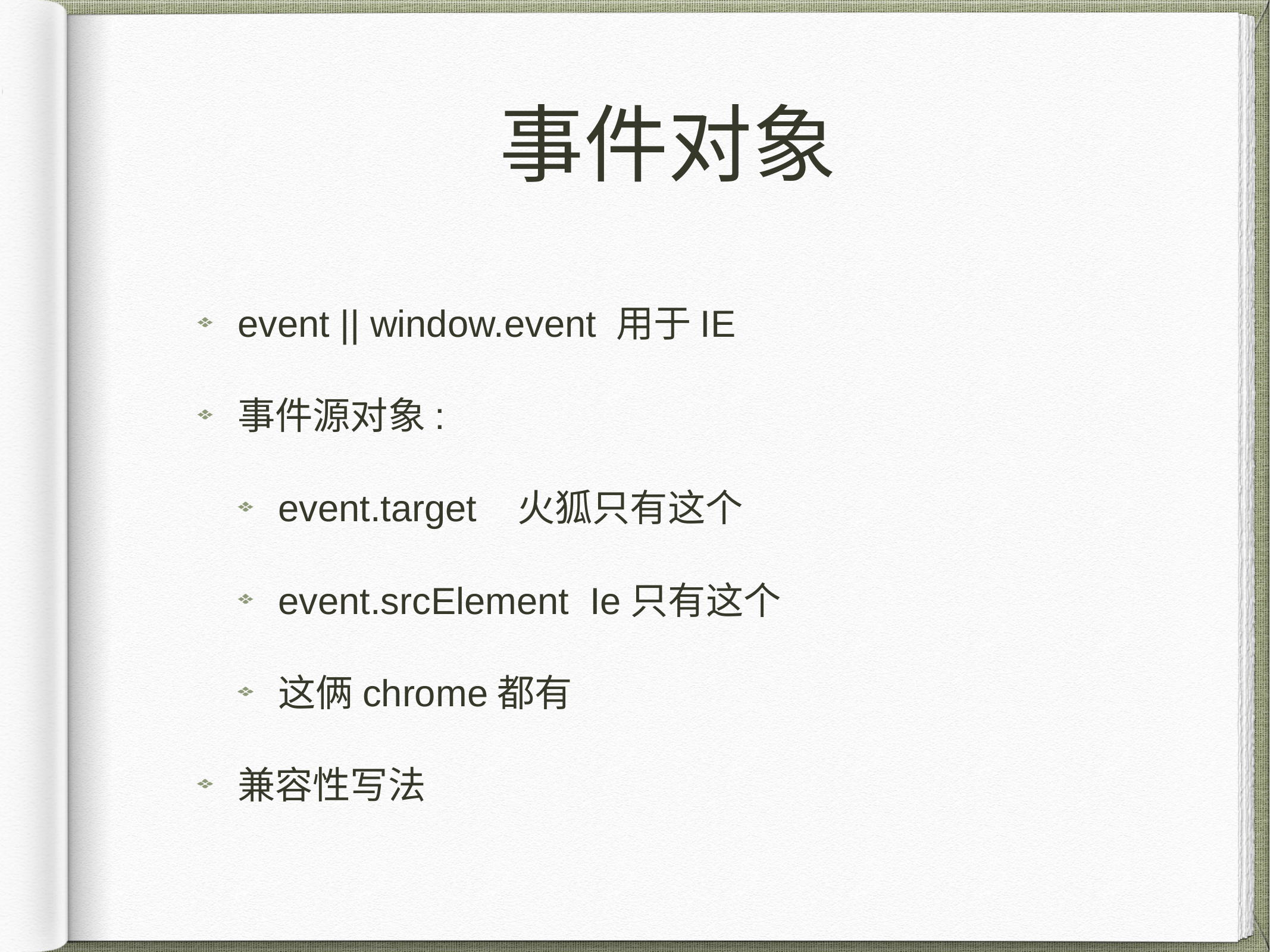

# 事件对象
event || window.event 用于IE
事件源对象:
event.target   火狐只有这个
event.srcElement  Ie只有这个
这俩chrome都有
兼容性写法